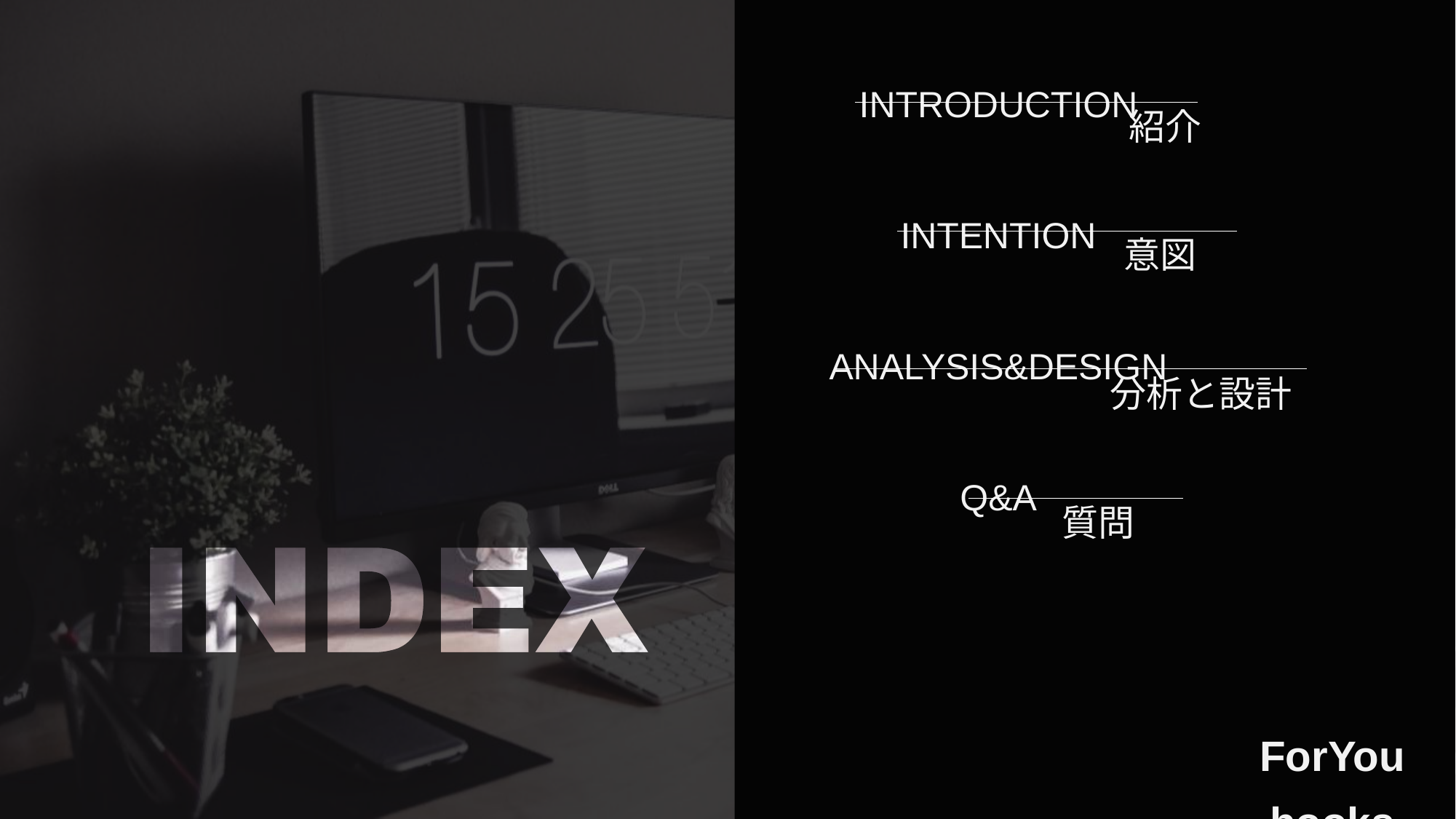

INTRODUCTION
INTENTION
ANALYSIS&DESIGN
Q&A

紹介
意図
分析と設計

質問
ForYou books